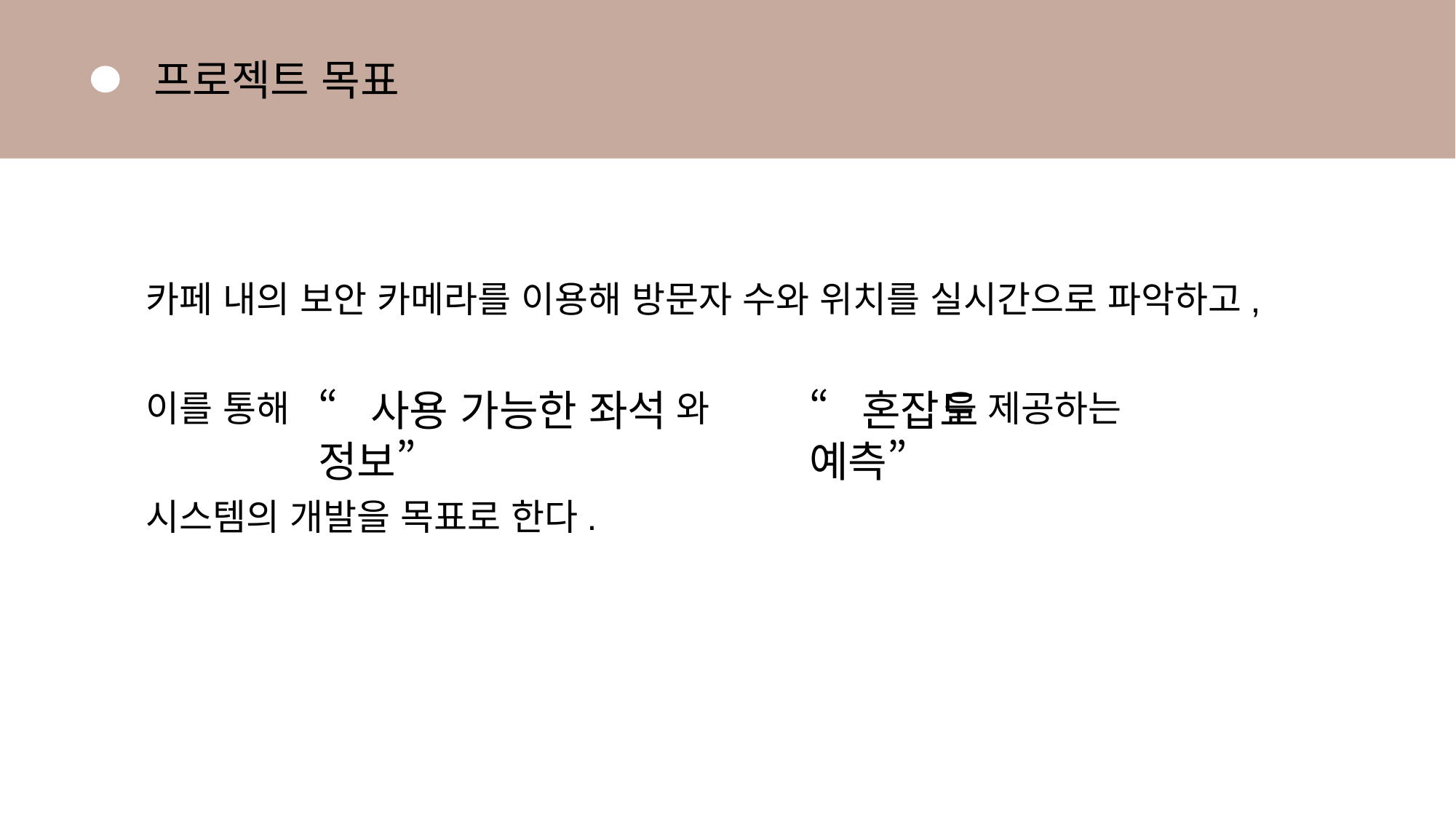

프로젝트 목표

카페 내의 보안 카메라를 이용해 방문자 수와 위치를 실시간으로 파악하고,

이를 통해                                      와                       을 제공하는

시스템의 개발을 목표로 한다.
“사용 가능한 좌석 정보”
“혼잡도 예측”